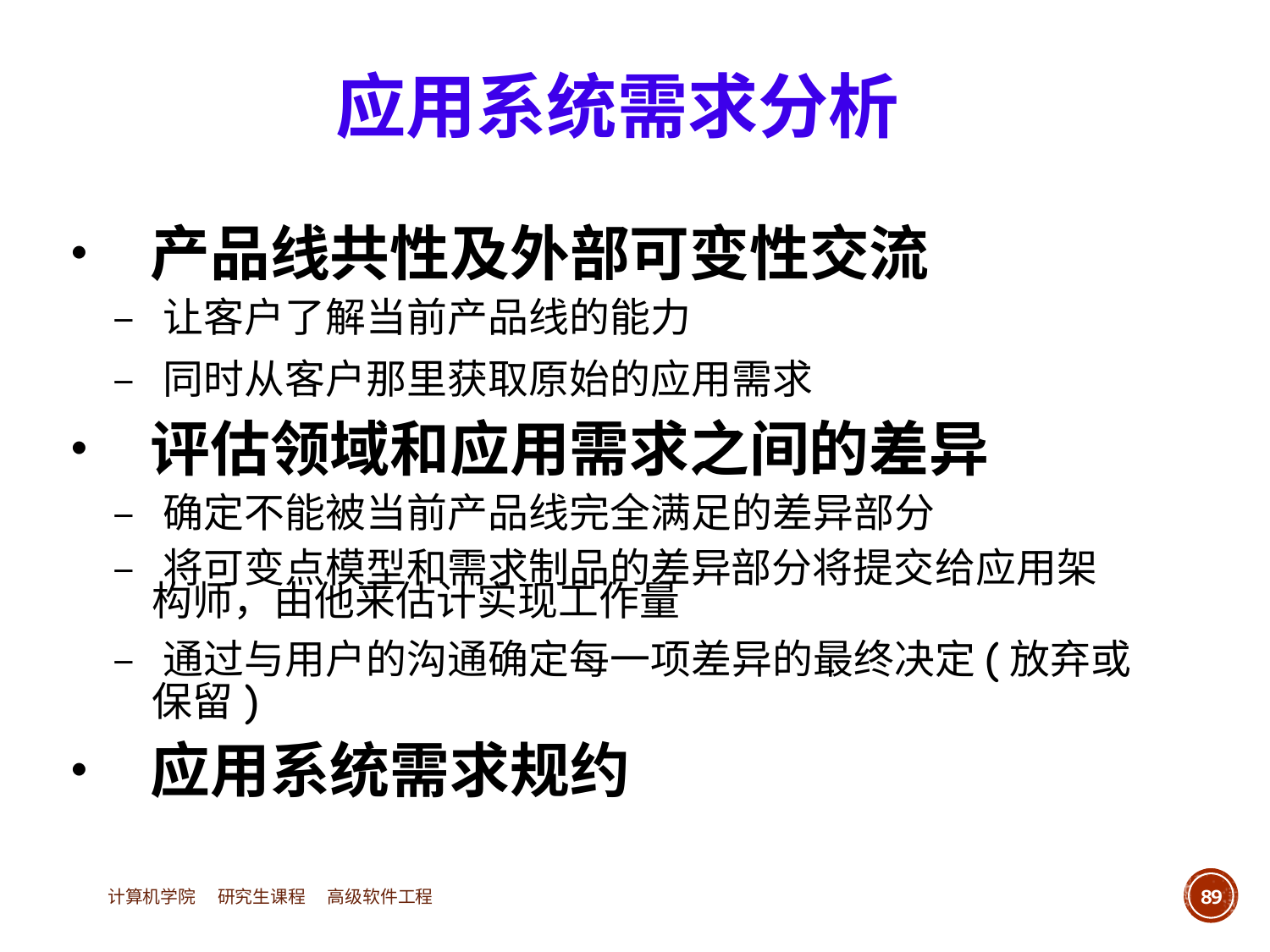

应用系统需求分析

•  产品线共性及外部可变性交流
	–  让客户了解当前产品线的能力
	–  同时从客户那里获取原始的应用需求
•  评估领域和应用需求之间的差异
	–  确定不能被当前产品线完全满足的差异部分
	–  将可变点模型和需求制品的差异部分将提交给应用架
		构师，由他来估计实现工作量
	–  通过与用户的沟通确定每一项差异的最终决定(放弃或
		保留)
•  应用系统需求规约
计算机学院    研究生课程    高级软件工程
89